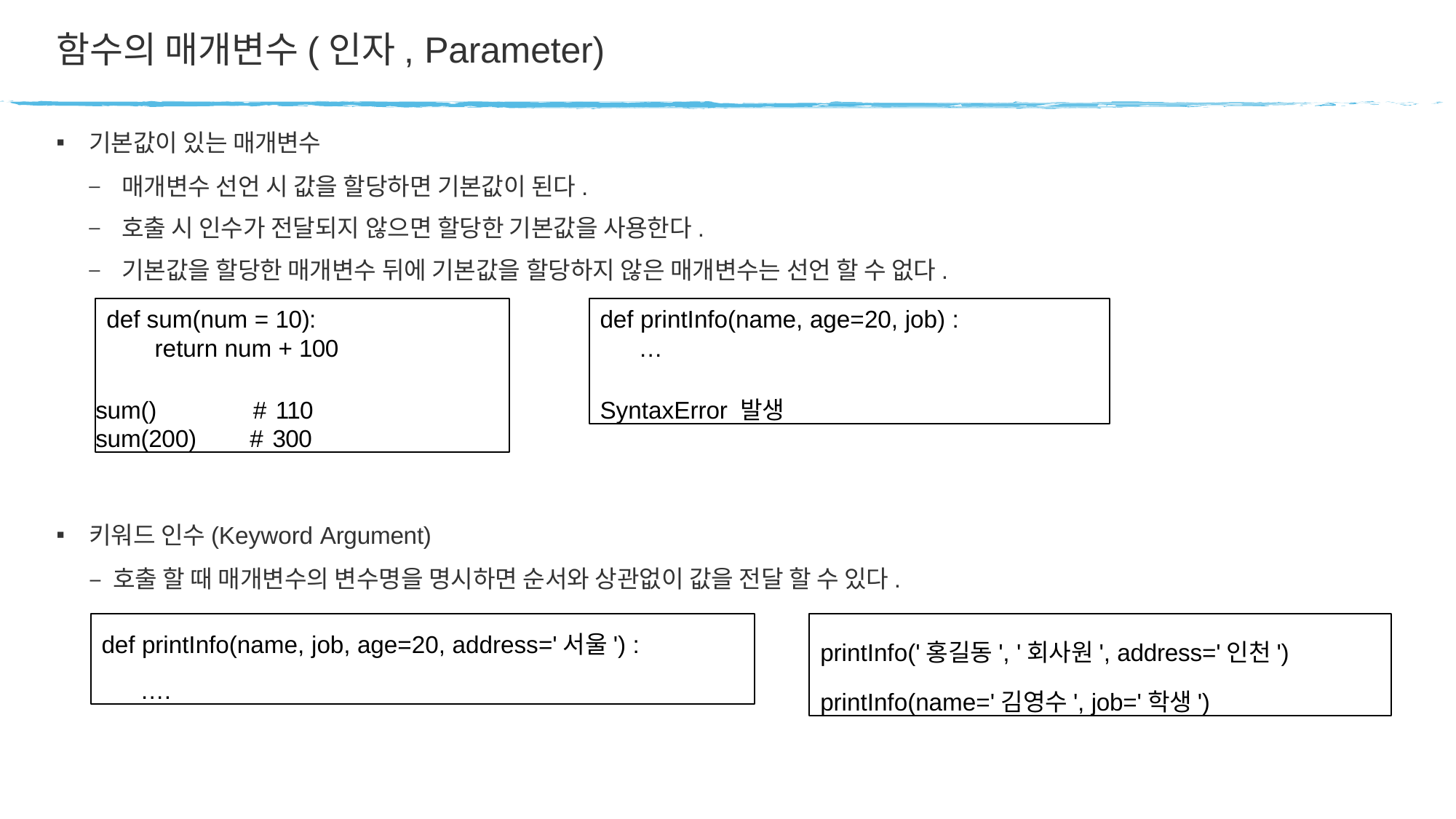

# 함수의 매개변수(인자, Parameter)
기본값이 있는 매개변수
매개변수 선언 시 값을 할당하면 기본값이 된다.
호출 시 인수가 전달되지 않으면 할당한 기본값을 사용한다.
기본값을 할당한 매개변수 뒤에 기본값을 할당하지 않은 매개변수는 선언 할 수 없다.
def sum(num = 10): return num + 100
sum()	# 110
sum(200)	# 300
def printInfo(name, age=20, job) :
…
SyntaxError 발생
키워드 인수(Keyword Argument)
– 호출 할 때 매개변수의 변수명을 명시하면 순서와 상관없이 값을 전달 할 수 있다.
def printInfo(name, job, age=20, address='서울') :
….
printInfo('홍길동', '회사원', address='인천') printInfo(name='김영수', job='학생')